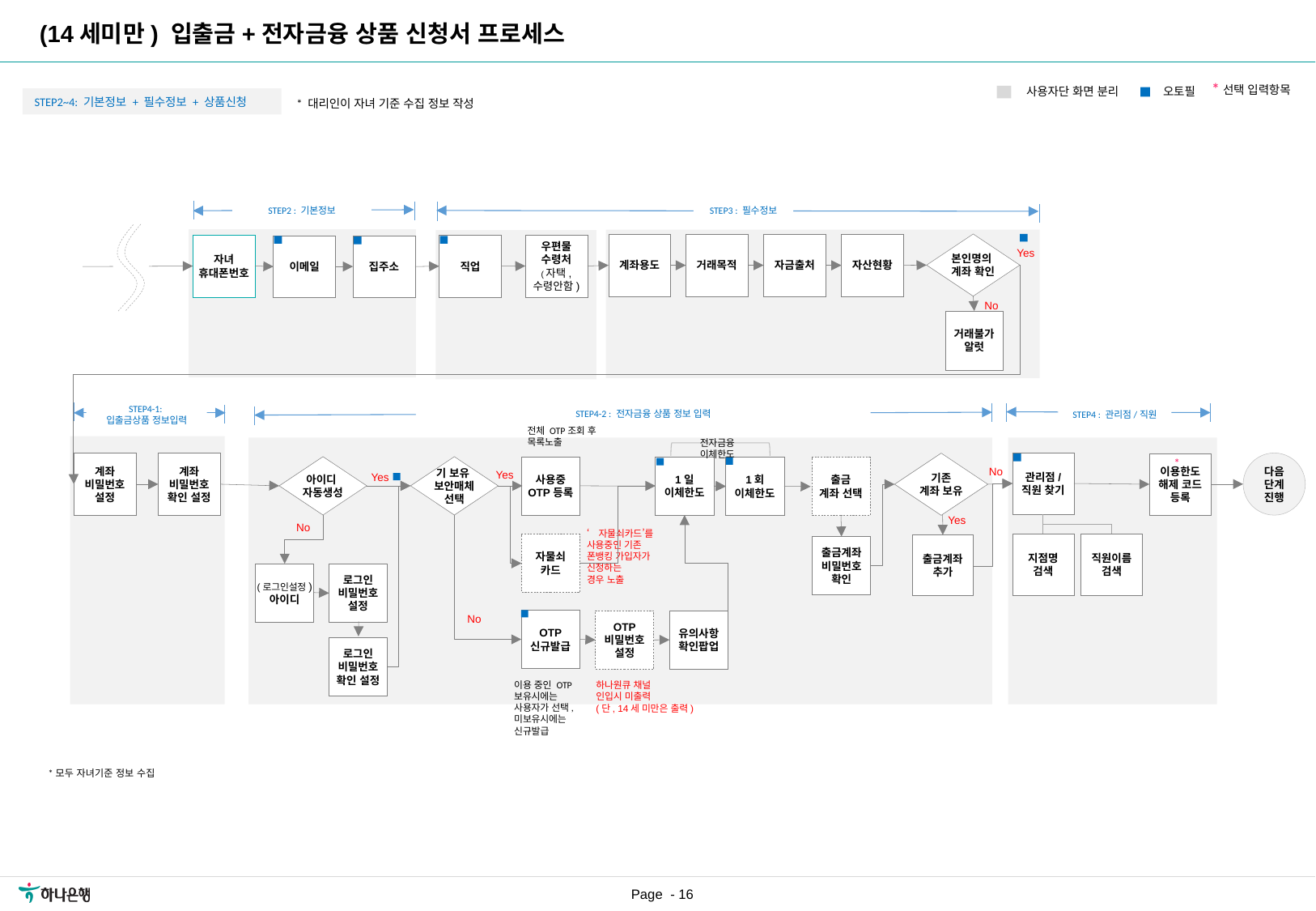

(14세미만) 입출금+전자금융 상품 신청서 프로세스
*선택 입력항목
오토필
사용자단 화면 분리

STEP2~4: 기본정보 + 필수정보 + 상품신청
* 대리인이 자녀 기준 수집 정보 작성
STEP3 : 필수정보
STEP2 : 기본정보

본인명의
계좌 확인
계좌용도
거래목적
자금출처
자산현황
자녀
휴대폰번호
우편물
수령처
(자택,
수령안함)
직업
이메일
집주소

Yes

No
거래불가
알럿
STEP4-1:
입출금상품 정보입력

STEP4-2 : 전자금융 상품 정보 입력
STEP4 : 관리점/직원
전체 OTP조회 후 목록노출
전자금융 이체한도

*
관리점/
직원 찾기
이용한도
해제 코드
등록

지점명
검색
직원이름
검색
다음
단계
진행
계좌
비밀번호
설정
계좌
비밀번호
확인 설정
기존
계좌 보유
기 보유
보안매체
선택
사용중
OTP등록
아이디
자동생성
1일
이체한도
1회
이체한도
출금
계좌 선택

No
Yes
Yes

Yes
출금계좌
추가
No
‘자물쇠카드’를 사용중인 기존
폰뱅킹 가입자가 신청하는
경우 노출
자물쇠
카드
출금계좌
비밀번호
확인
(로그인설정)
아이디
로그인
비밀번호
설정
No

OTP
신규발급
유의사항
확인팝업
OTP
비밀번호
설정
로그인
비밀번호
확인 설정
이용 중인 OTP보유시에는 사용자가 선택, 미보유시에는
신규발급
하나원큐 채널
인입시 미출력
(단, 14세 미만은 출력)
*모두 자녀기준 정보 수집